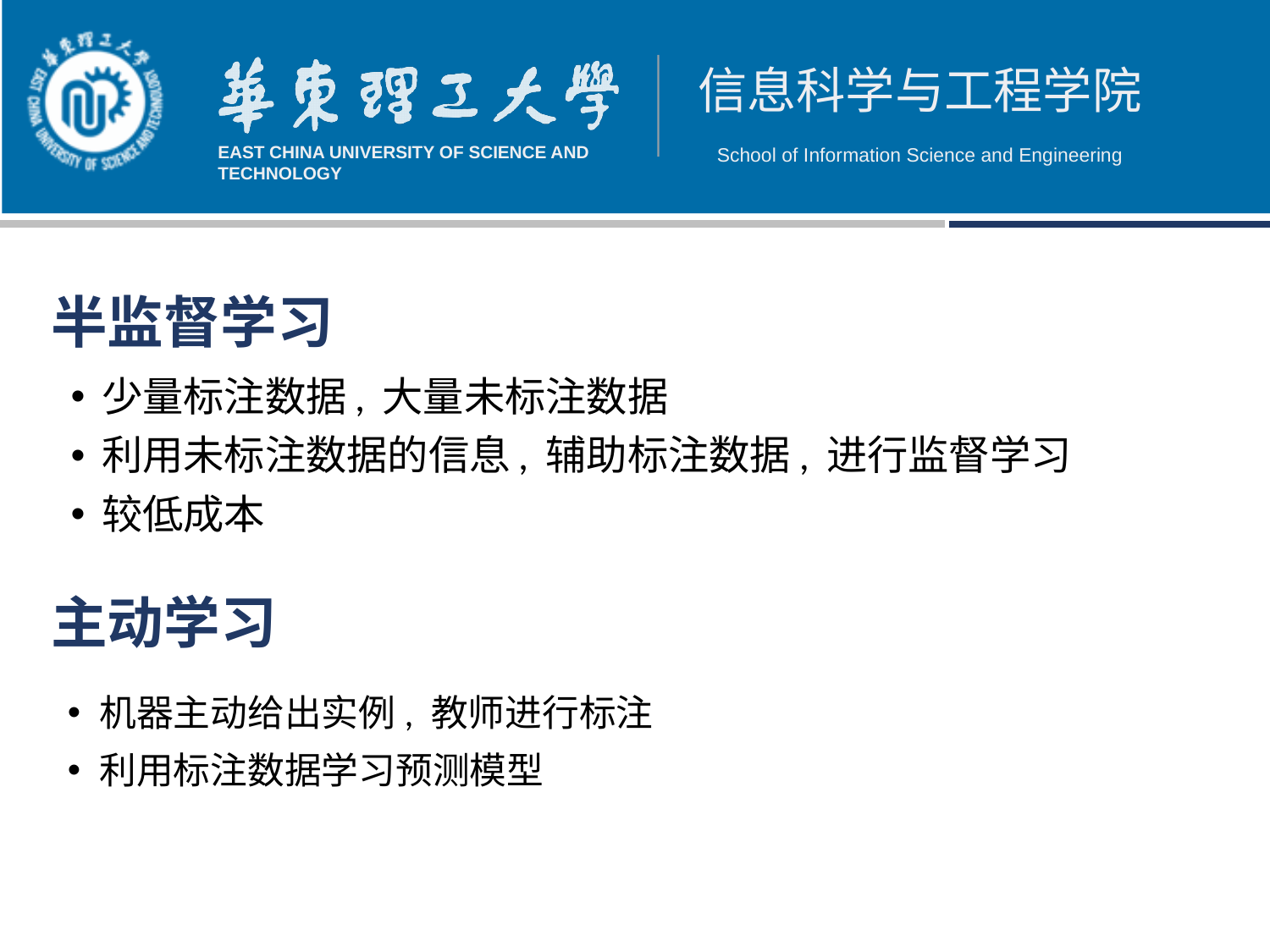

半监督学习
少量标注数据, 大量未标注数据
利用未标注数据的信息, 辅助标注数据, 进行监督学习
较低成本
主动学习

机器主动给出实例, 教师进行标注
利用标注数据学习预测模型
64